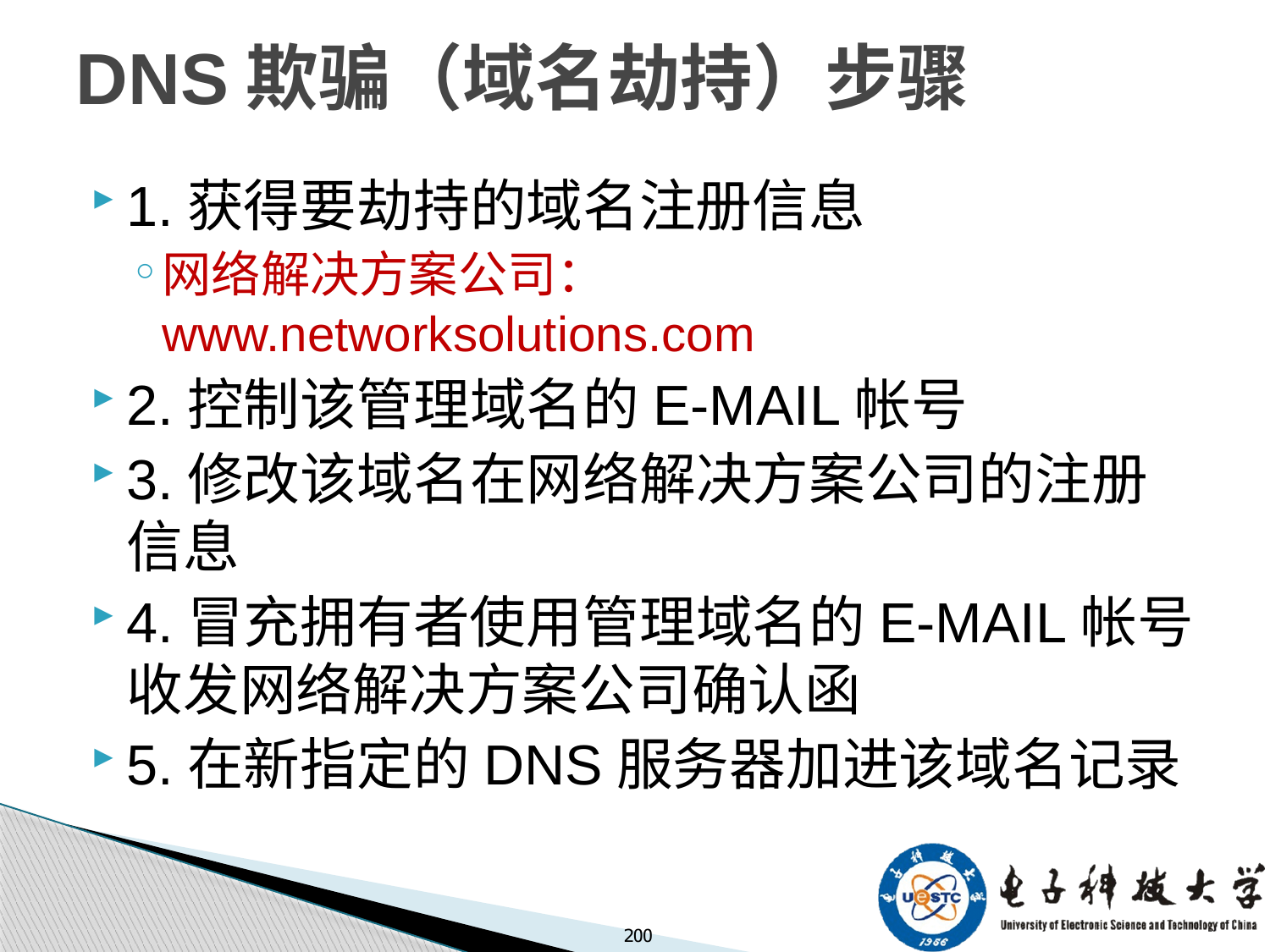

# DNS欺骗（域名劫持）步骤
1.获得要劫持的域名注册信息
网络解决方案公司：www.networksolutions.com
2.控制该管理域名的E-MAIL帐号
3.修改该域名在网络解决方案公司的注册信息
4.冒充拥有者使用管理域名的E-MAIL帐号收发网络解决方案公司确认函
5.在新指定的DNS服务器加进该域名记录
200